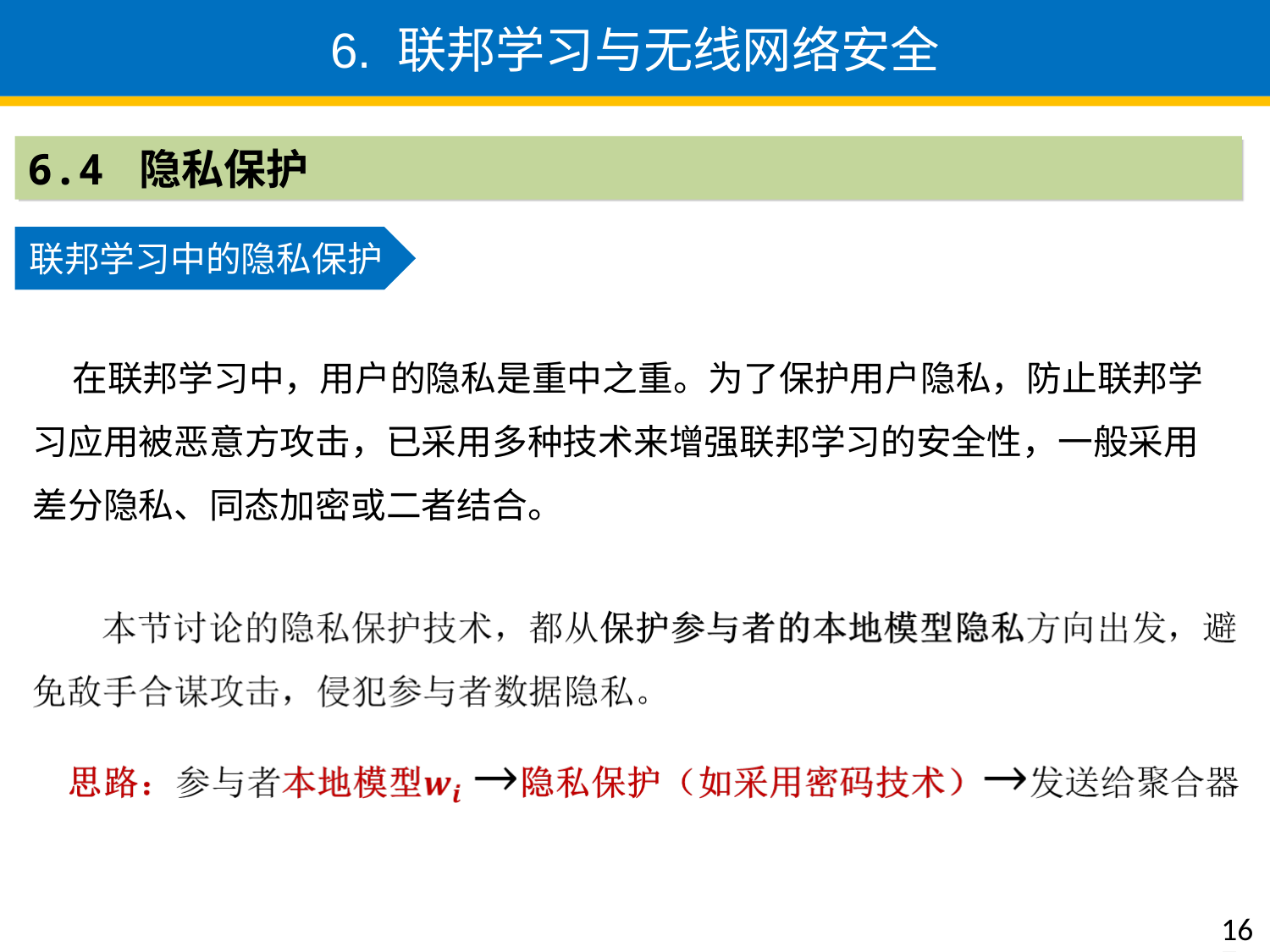

6. 联邦学习与无线网络安全
6.4 隐私保护

联邦学习中的隐私保护
    在联邦学习中，用户的隐私是重中之重。为了保护用户隐私，防止联邦学习应用被恶意方攻击，已采用多种技术来增强联邦学习的安全性，一般采用差分隐私、同态加密或二者结合。

167